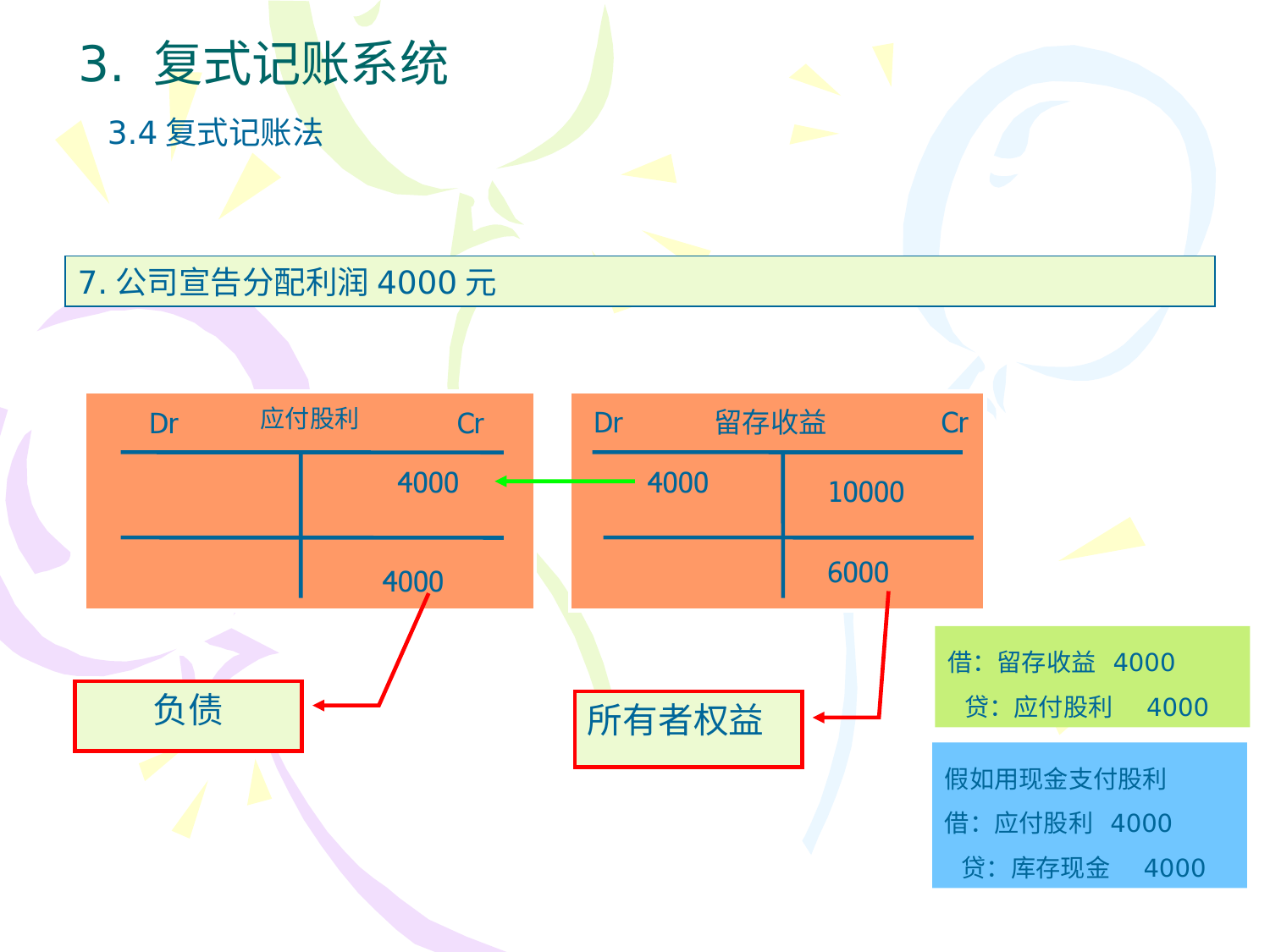

3. 复式记账系统
3.4复式记账法
7.公司宣告分配利润4000元

应付股利
Dr
Cr

Dr
留存收益
Cr

4000
4000

10000
6000
4000
借：留存收益  4000
  贷：应付股利     4000
负债
所有者权益
假如用现金支付股利
借：应付股利  4000
  贷：库存现金     4000
42